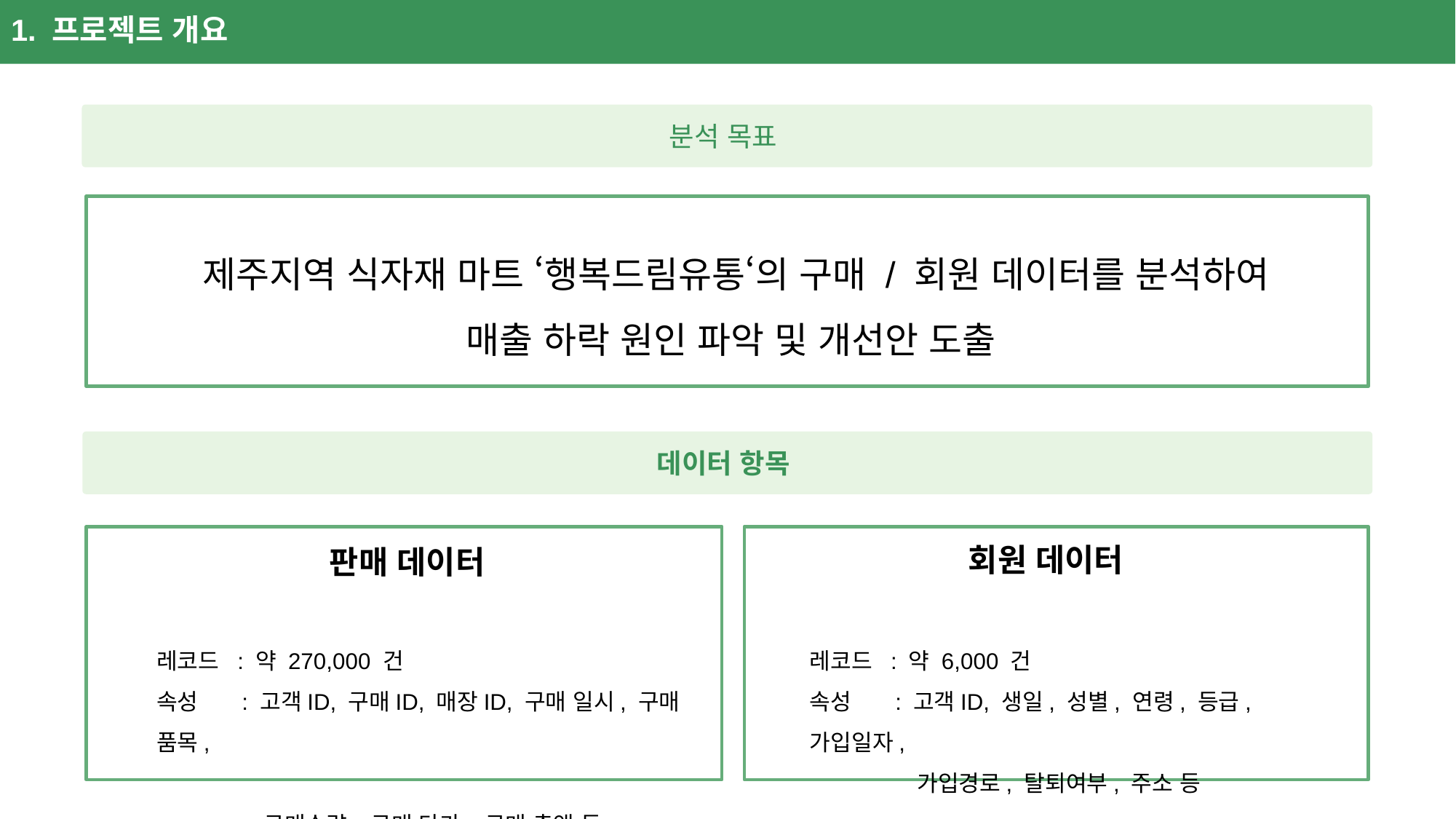

1. 프로젝트 개요
분석 목표

제주지역 식자재 마트 ‘행복드림유통‘의 구매 / 회원 데이터를 분석하여
매출 하락 원인 파악 및 개선안 도출
데이터 항목

회원 데이터
판매 데이터
레코드  : 약 270,000 건
속성      : 고객ID, 구매ID, 매장ID, 구매 일시, 구매 품목,
                구매수량, 구매 단가, 구매 총액 등
레코드  : 약 6,000 건
속성      : 고객ID, 생일, 성별, 연령, 등급, 가입일자,
                가입경로, 탈퇴여부, 주소 등